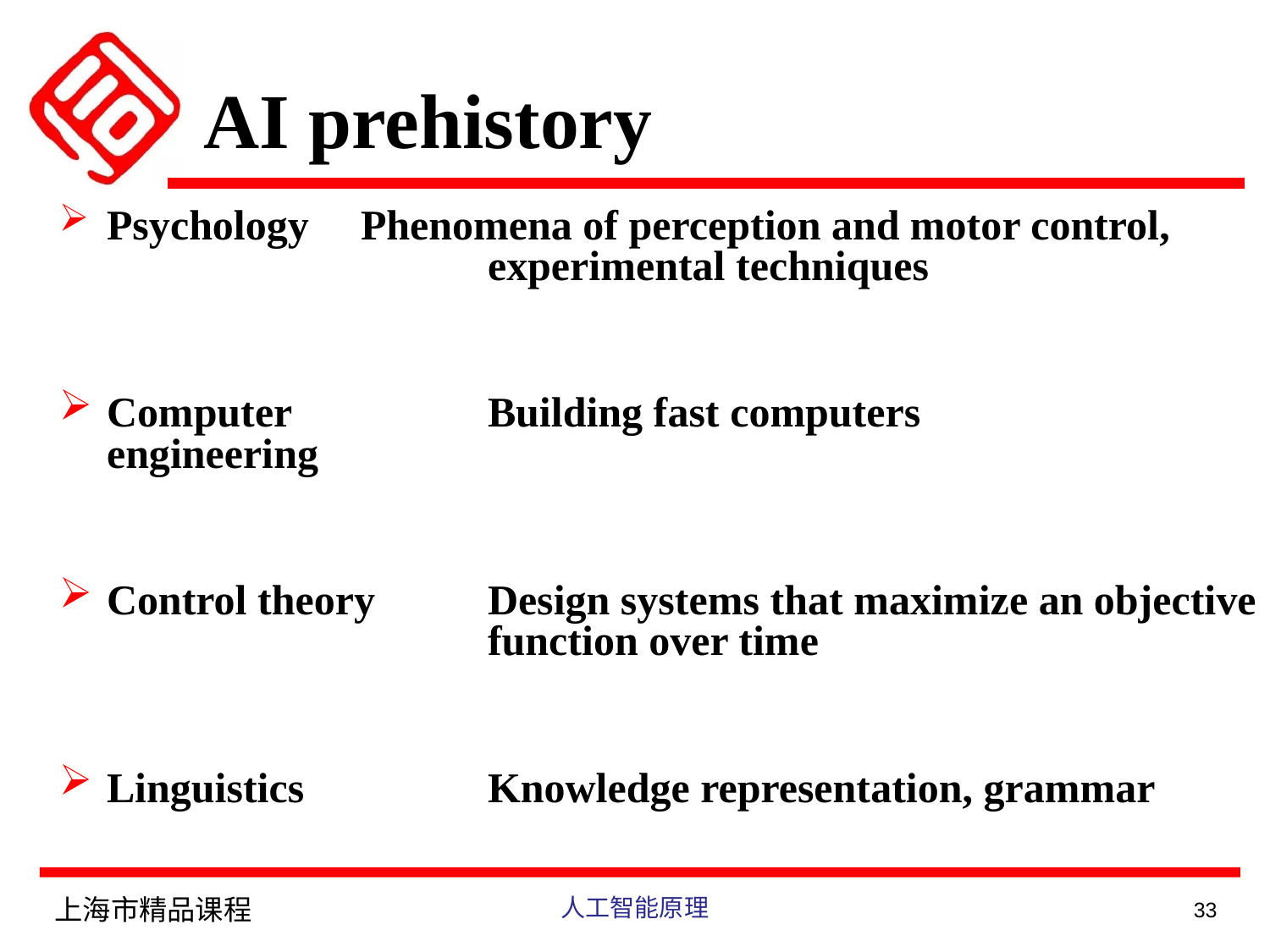

# AI prehistory
Psychology 	Phenomena of perception and motor control,
			experimental techniques

Computer 		Building fast computers
engineering

Control theory	Design systems that maximize an objective
			function over time

Linguistics		Knowledge representation, grammar
上海市精品课程
人工智能原理
33